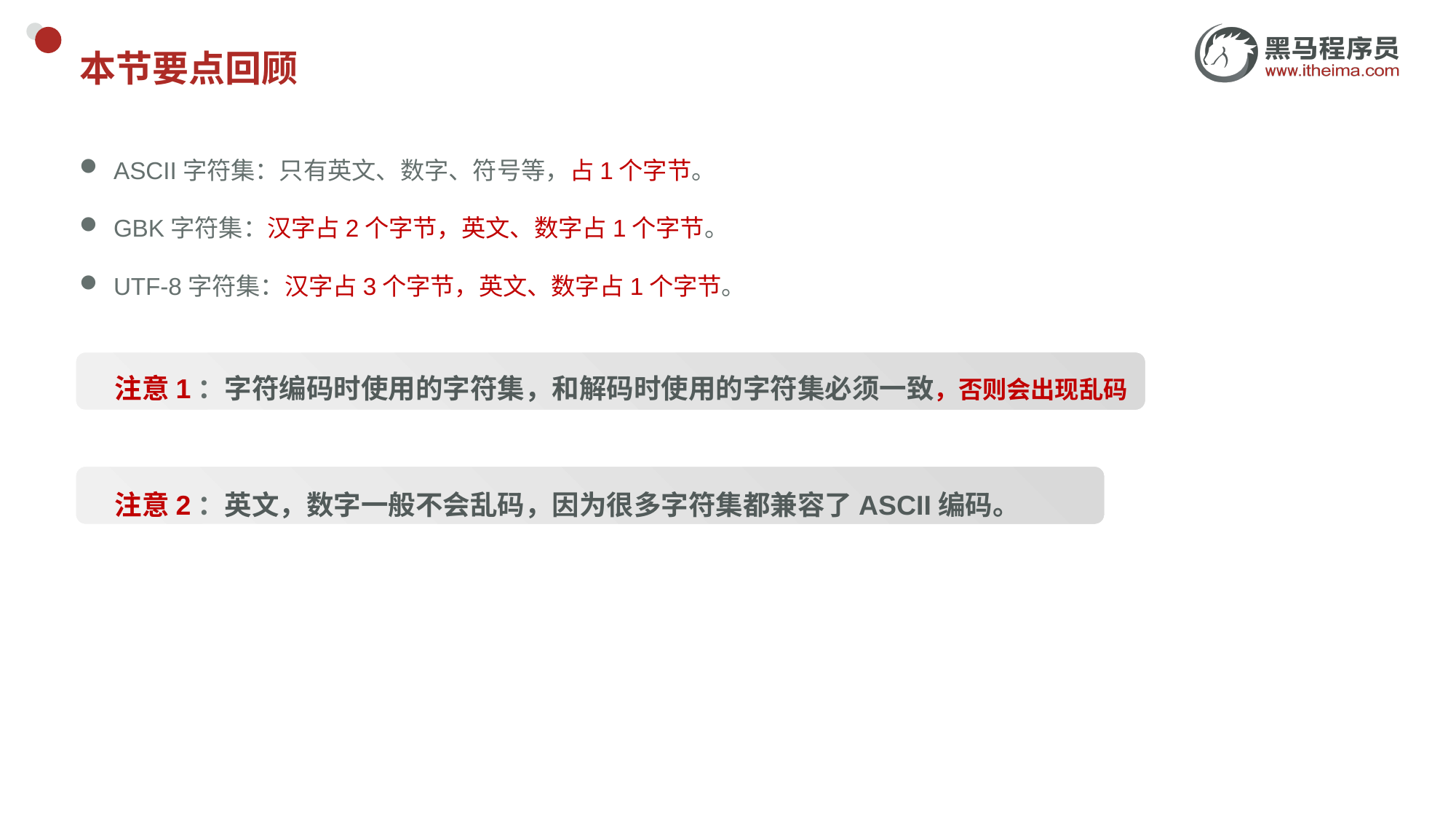

# 本节要点回顾
ASCII字符集：只有英文、数字、符号等，占1个字节。
GBK字符集：汉字占2个字节，英文、数字占1个字节。
UTF-8字符集：汉字占3个字节，英文、数字占1个字节。
注意1：字符编码时使用的字符集，和解码时使用的字符集必须一致，否则会出现乱码

注意2：英文，数字一般不会乱码，因为很多字符集都兼容了ASCII编码。